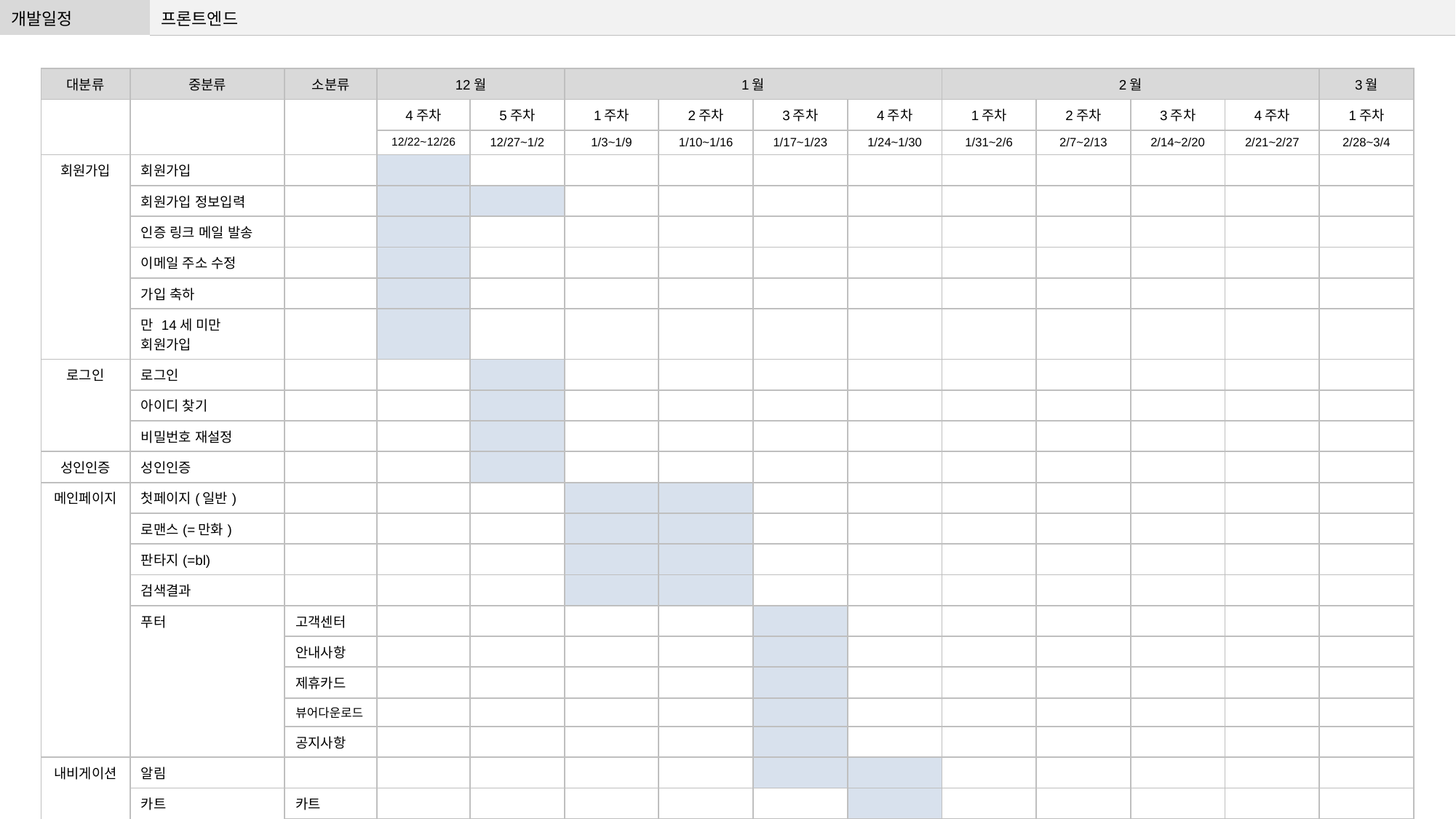

| 개발일정 | 프론트엔드 |
| --- | --- |
| 대분류 | 중분류 | 소분류 | 12월 |  | 1월 |  |  |  | 2월 |  |  |  | 3월 |
| --- | --- | --- | --- | --- | --- | --- | --- | --- | --- | --- | --- | --- | --- |
|  |  |  | 4주차 | 5주차 | 1주차 | 2주차 | 3주차 | 4주차 | 1주차 | 2주차 | 3주차 | 4주차 | 1주차 |
|  |  |  | 12/22~12/26 | 12/27~1/2 | 1/3~1/9 | 1/10~1/16 | 1/17~1/23 | 1/24~1/30 | 1/31~2/6 | 2/7~2/13 | 2/14~2/20 | 2/21~2/27 | 2/28~3/4 |
| 회원가입 | 회원가입 |  |  |  |  |  |  |  |  |  |  |  |  |
|  | 회원가입 정보입력 |  |  |  |  |  |  |  |  |  |  |  |  |
|  | 인증 링크 메일 발송 |  |  |  |  |  |  |  |  |  |  |  |  |
|  | 이메일 주소 수정 |  |  |  |  |  |  |  |  |  |  |  |  |
|  | 가입 축하 |  |  |  |  |  |  |  |  |  |  |  |  |
|  | 만 14세 미만 회원가입 |  |  |  |  |  |  |  |  |  |  |  |  |
| 로그인 | 로그인 |  |  |  |  |  |  |  |  |  |  |  |  |
|  | 아이디 찾기 |  |  |  |  |  |  |  |  |  |  |  |  |
|  | 비밀번호 재설정 |  |  |  |  |  |  |  |  |  |  |  |  |
| 성인인증 | 성인인증 |  |  |  |  |  |  |  |  |  |  |  |  |
| 메인페이지 | 첫페이지(일반) |  |  |  |  |  |  |  |  |  |  |  |  |
|  | 로맨스(=만화) |  |  |  |  |  |  |  |  |  |  |  |  |
|  | 판타지(=bl) |  |  |  |  |  |  |  |  |  |  |  |  |
|  | 검색결과 |  |  |  |  |  |  |  |  |  |  |  |  |
|  | 푸터 | 고객센터 |  |  |  |  |  |  |  |  |  |  |  |
|  |  | 안내사항 |  |  |  |  |  |  |  |  |  |  |  |
|  |  | 제휴카드 |  |  |  |  |  |  |  |  |  |  |  |
|  |  | 뷰어다운로드 |  |  |  |  |  |  |  |  |  |  |  |
|  |  | 공지사항 |  |  |  |  |  |  |  |  |  |  |  |
| 내비게이션 | 알림 |  |  |  |  |  |  |  |  |  |  |  |  |
|  | 카트 | 카트 |  |  |  |  |  |  |  |  |  |  |  |
|  |  | 결제 |  |  |  |  |  |  |  |  |  |  |  |
|  |  | 선물하기 |  |  |  |  |  |  |  |  |  |  |  |